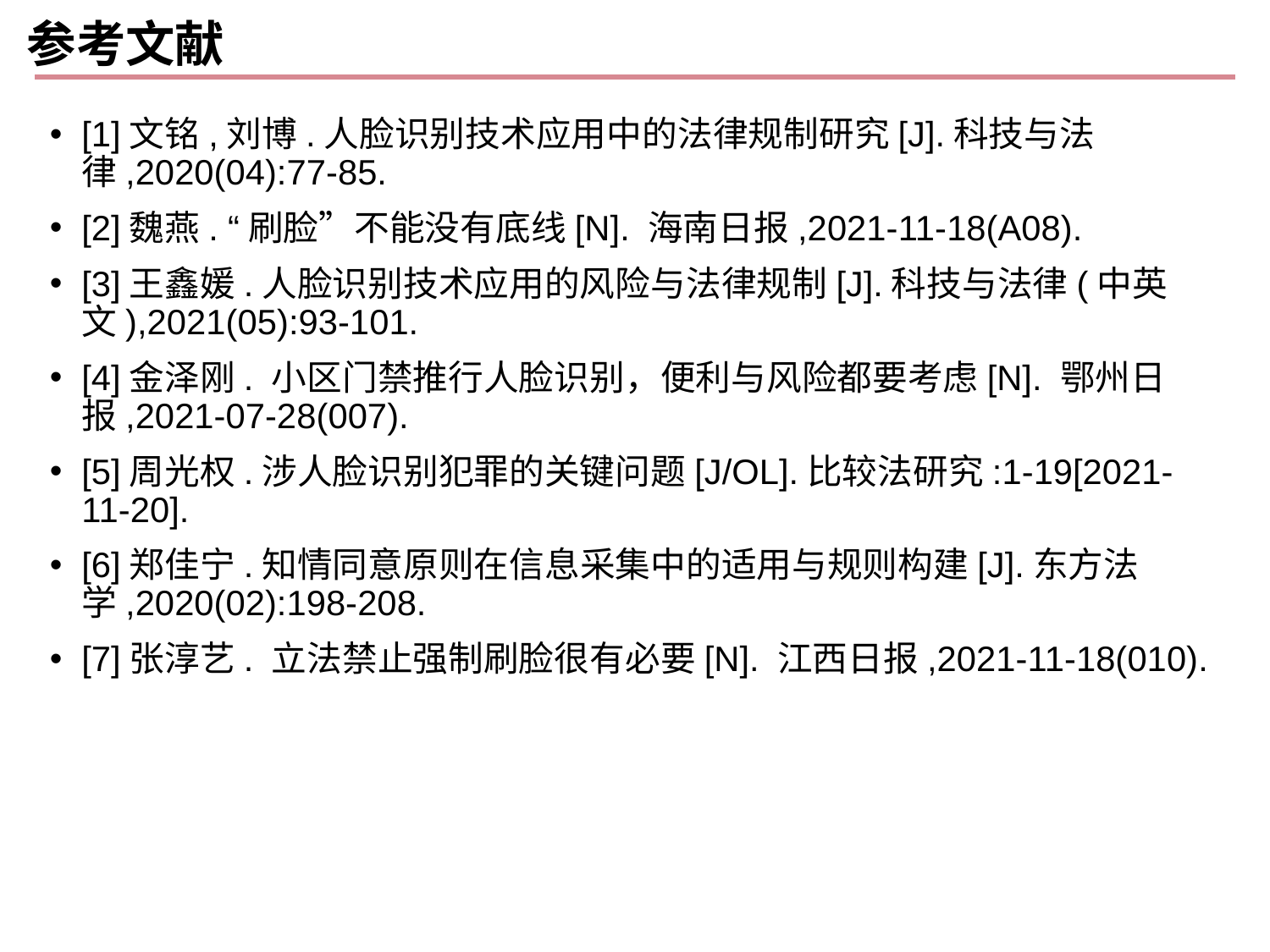

# 参考文献
[1]文铭,刘博.人脸识别技术应用中的法律规制研究[J].科技与法律,2020(04):77-85.
[2]魏燕. “刷脸”不能没有底线[N]. 海南日报,2021-11-18(A08).
[3]王鑫媛.人脸识别技术应用的风险与法律规制[J].科技与法律(中英文),2021(05):93-101.
[4]金泽刚. 小区门禁推行人脸识别，便利与风险都要考虑[N]. 鄂州日报,2021-07-28(007).
[5]周光权.涉人脸识别犯罪的关键问题[J/OL].比较法研究:1-19[2021-11-20].
[6]郑佳宁.知情同意原则在信息采集中的适用与规则构建[J].东方法学,2020(02):198-208.
[7]张淳艺. 立法禁止强制刷脸很有必要[N]. 江西日报,2021-11-18(010).